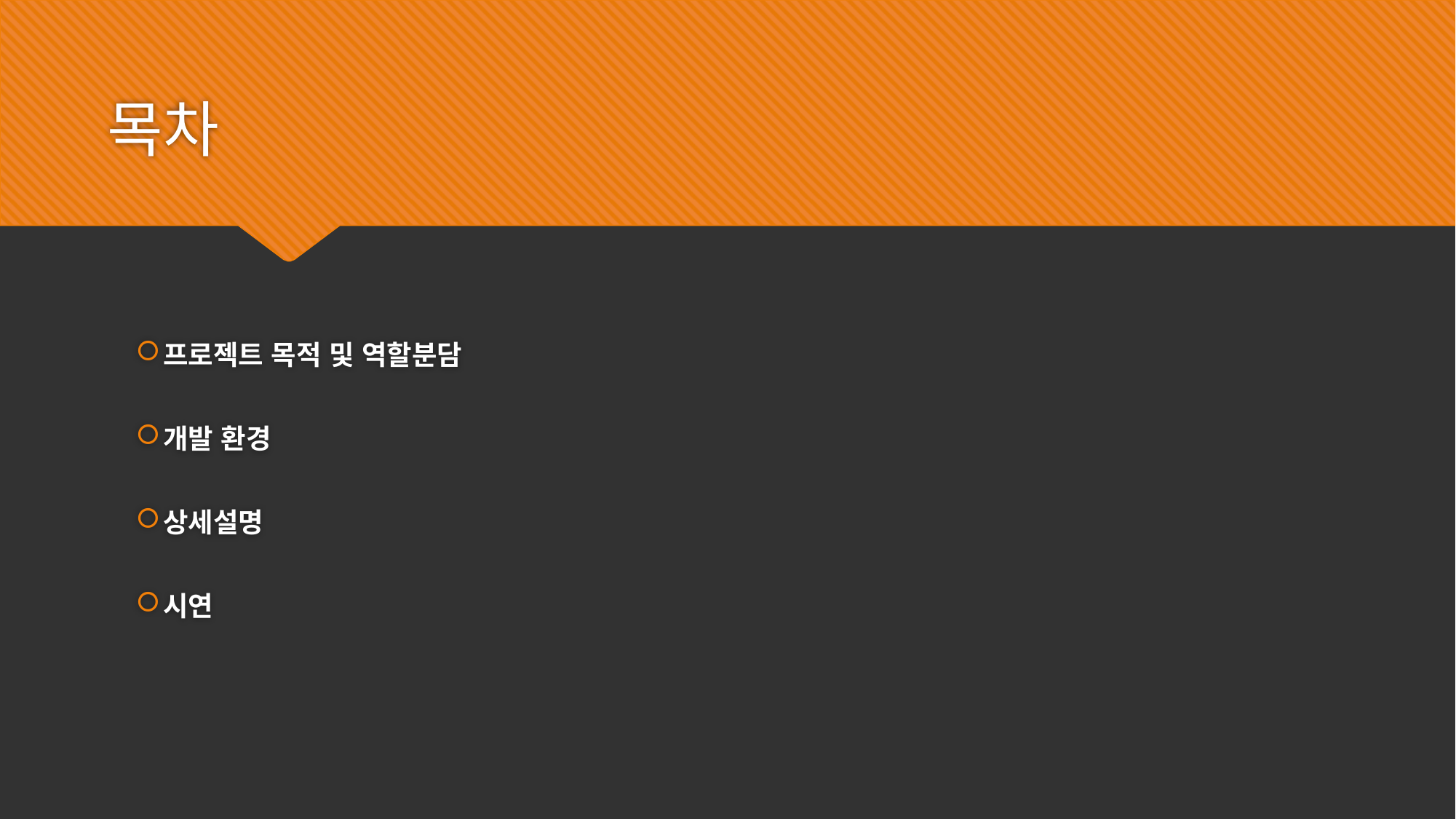

# 목차

프로젝트 목적 및 역할분담

개발 환경

상세설명

시연